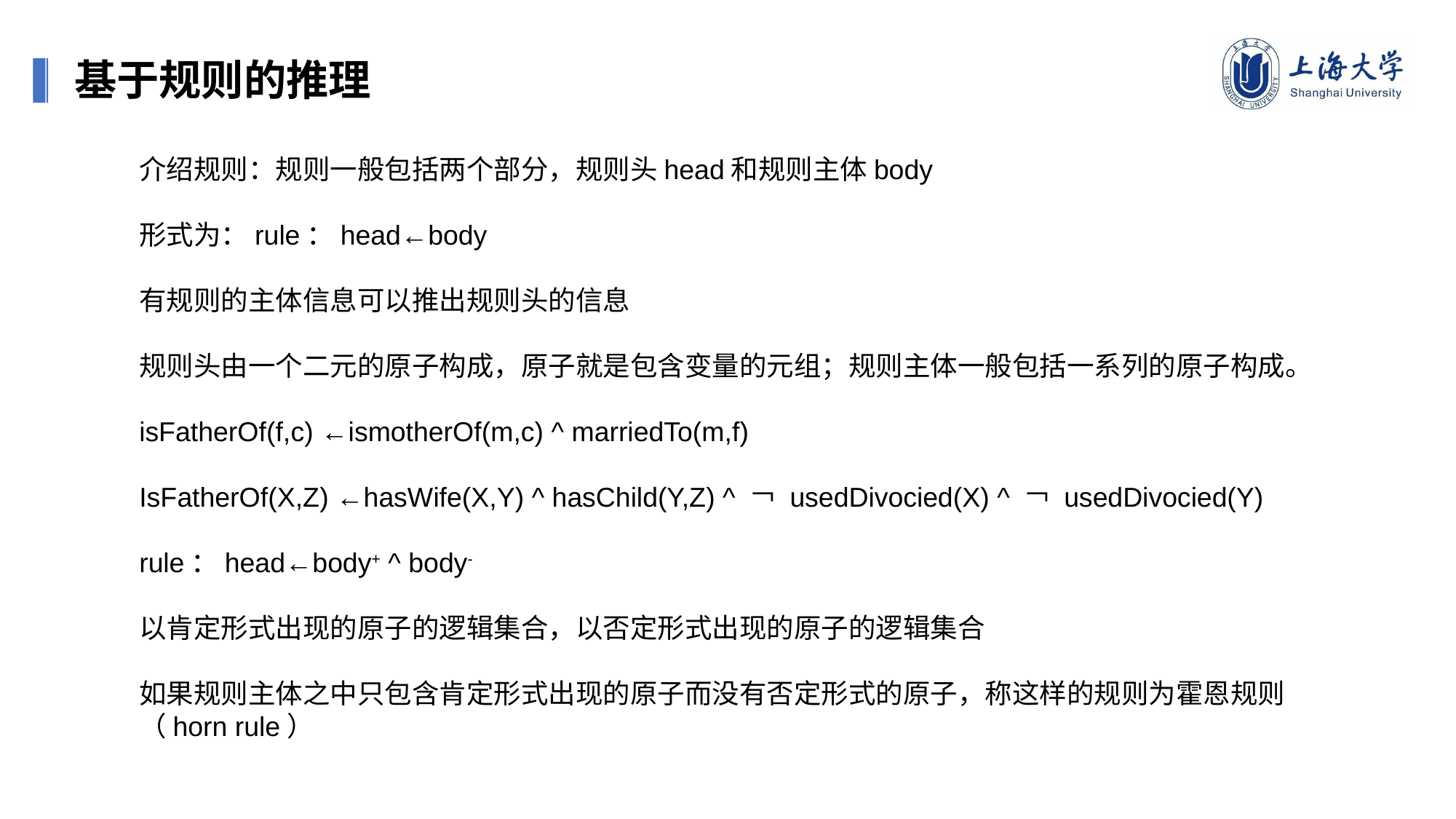

基于规则的推理
介绍规则：规则一般包括两个部分，规则头head和规则主体body

形式为：rule：head←body

有规则的主体信息可以推出规则头的信息

规则头由一个二元的原子构成，原子就是包含变量的元组；规则主体一般包括一系列的原子构成。

isFatherOf(f,c) ←ismotherOf(m,c) ^ marriedTo(m,f)

IsFatherOf(X,Z) ←hasWife(X,Y) ^ hasChild(Y,Z) ^ ￢ usedDivocied(X) ^ ￢ usedDivocied(Y)

rule：head←body+ ^ body-

以肯定形式出现的原子的逻辑集合，以否定形式出现的原子的逻辑集合

如果规则主体之中只包含肯定形式出现的原子而没有否定形式的原子，称这样的规则为霍恩规则（horn rule）